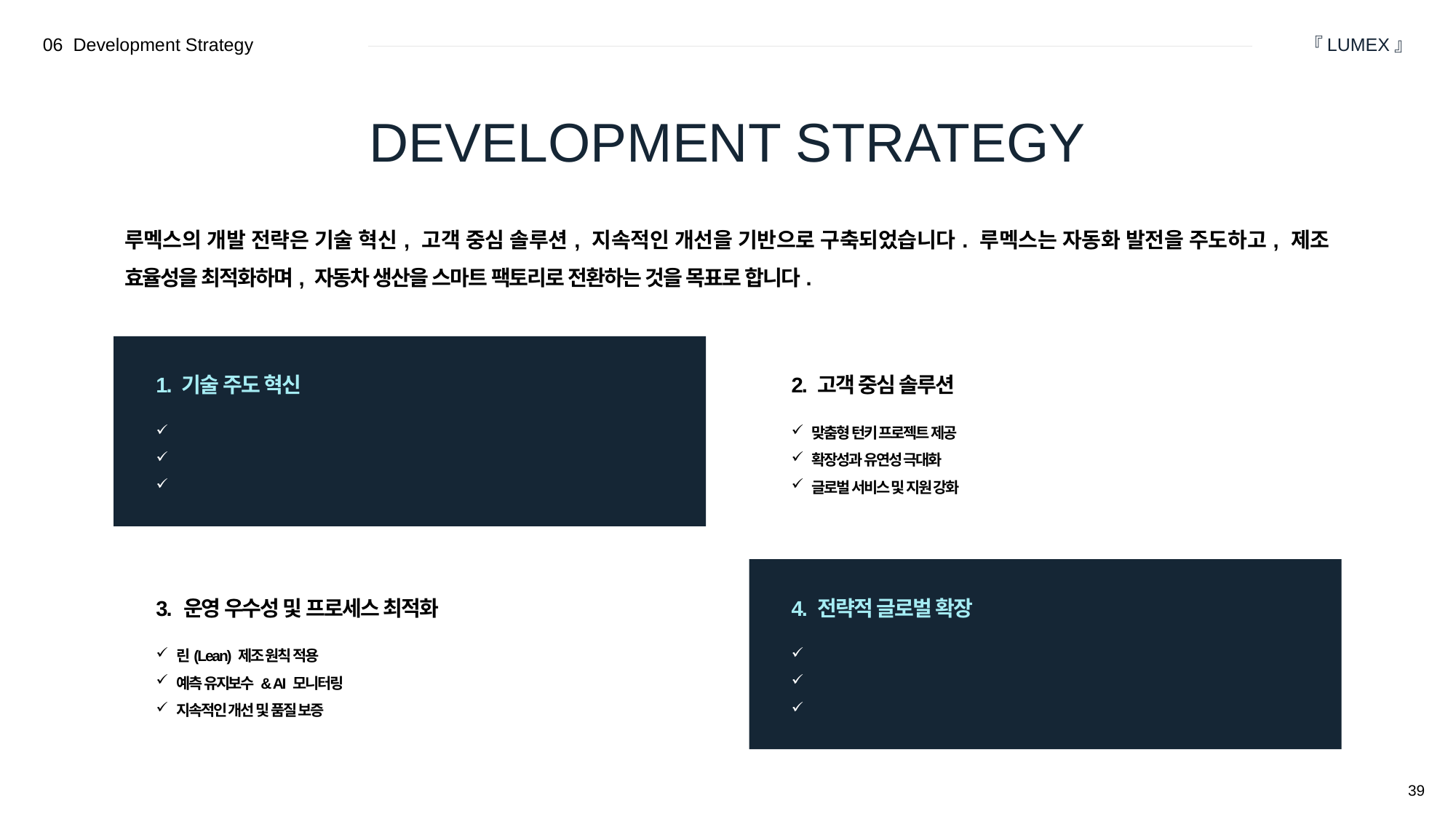

06  Development Strategy
『LUMEX』
DEVELOPMENT STRATEGY
루멕스의 개발 전략은 기술 혁신, 고객 중심 솔루션, 지속적인 개선을 기반으로 구축되었습니다. 루멕스는 자동화 발전을 주도하고, 제조
효율성을 최적화하며, 자동차 생산을 스마트 팩토리로 전환하는 것을 목표로 합니다.

1. 기술 주도 혁신
2. 고객 중심 솔루션
R&D 투자
스마트 팩토리 통합
지속 가능성 & 친환경 제조
맞춤형 턴키 프로젝트 제공
확장성과 유연성 극대화
글로벌 서비스 및 지원 강화

3. 운영 우수성 및 프로세스 최적화
4. 전략적 글로벌 확장
린(Lean) 제조 원칙 적용
예측 유지보수 & AI 모니터링
지속적인 개선 및 품질 보증
주요 시장 확장 (아시아, 유럽, 북미 진출)
파트너십 및 협력 강화
현지화 및 규정 준수
39